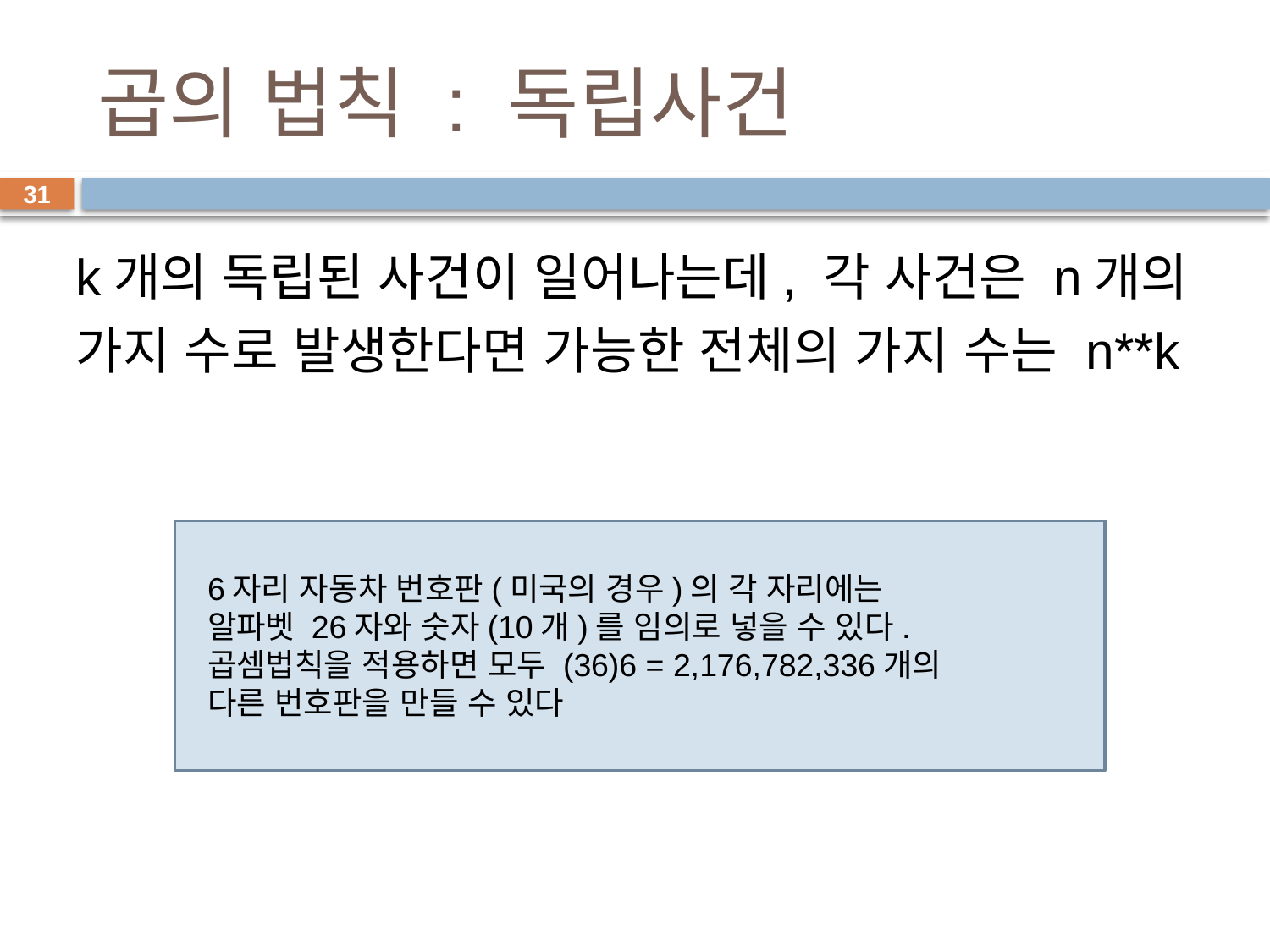

# 곱의 법칙 : 독립사건
31
k개의 독립된 사건이 일어나는데, 각 사건은 n개의 가지 수로 발생한다면 가능한 전체의 가지 수는 n**k

6자리 자동차 번호판(미국의 경우)의 각 자리에는
알파벳 26자와 숫자(10개)를 임의로 넣을 수 있다.
곱셈법칙을 적용하면 모두 (36)6 = 2,176,782,336개의
다른 번호판을 만들 수 있다